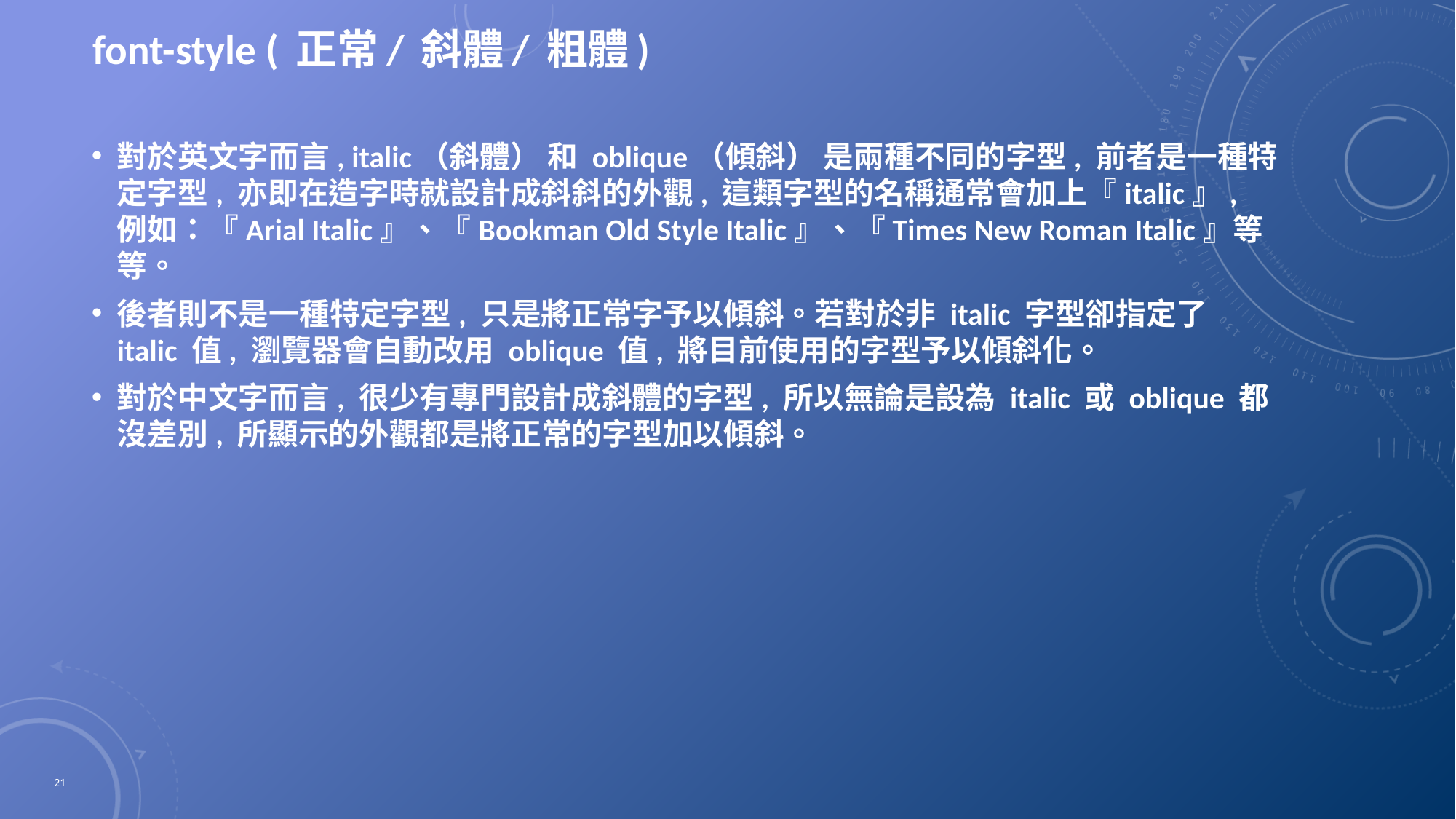

# font-style ( 正常/ 斜體/ 粗體)
對於英文字而言, italic（斜體） 和 oblique（傾斜） 是兩種不同的字型, 前者是一種特定字型, 亦即在造字時就設計成斜斜的外觀, 這類字型的名稱通常會加上『italic』, 例如：『Arial Italic』、『Bookman Old Style Italic』、『Times New Roman Italic』等等。
後者則不是一種特定字型, 只是將正常字予以傾斜。若對於非 italic 字型卻指定了 italic 值, 瀏覽器會自動改用 oblique 值, 將目前使用的字型予以傾斜化。
對於中文字而言, 很少有專門設計成斜體的字型, 所以無論是設為 italic 或 oblique 都沒差別, 所顯示的外觀都是將正常的字型加以傾斜。

21